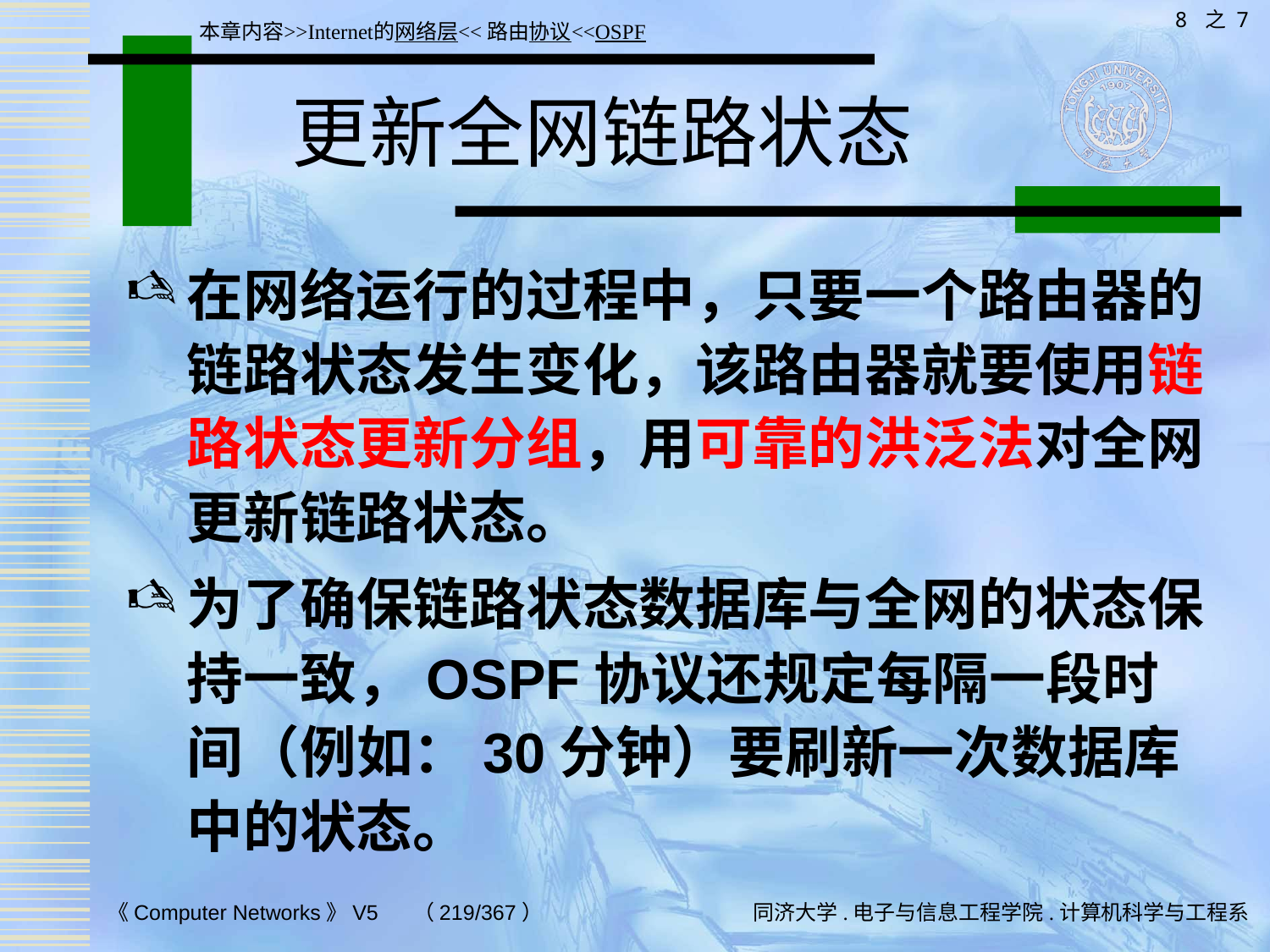

8 之 7
本章内容>>Internet的网络层<<路由协议<<OSPF
# 更新全网链路状态
在网络运行的过程中，只要一个路由器的链路状态发生变化，该路由器就要使用链路状态更新分组，用可靠的洪泛法对全网更新链路状态。
为了确保链路状态数据库与全网的状态保持一致，OSPF协议还规定每隔一段时间（例如：30分钟）要刷新一次数据库中的状态。